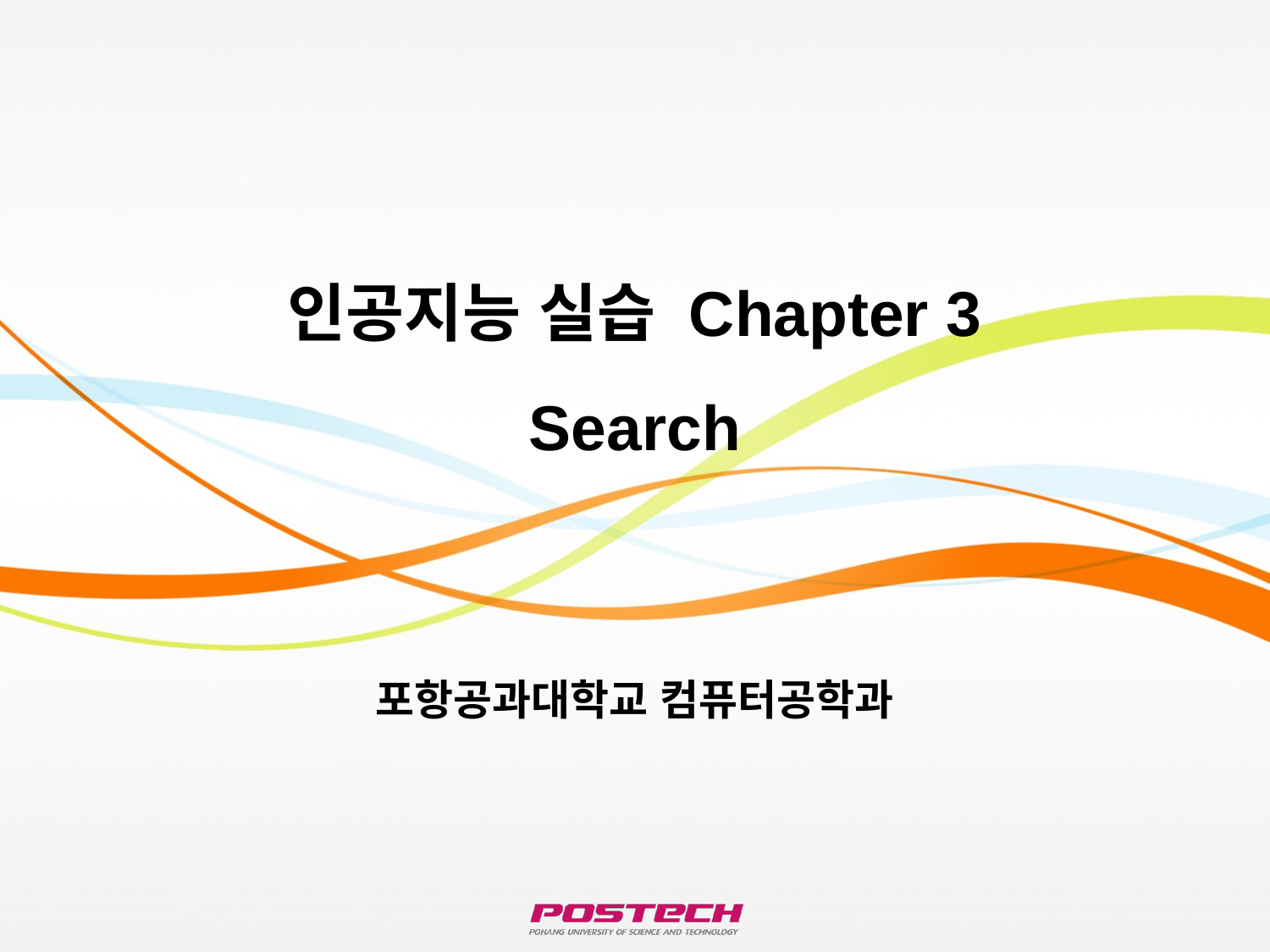

# 인공지능 실습 Chapter 3 Search
포항공과대학교 컴퓨터공학과